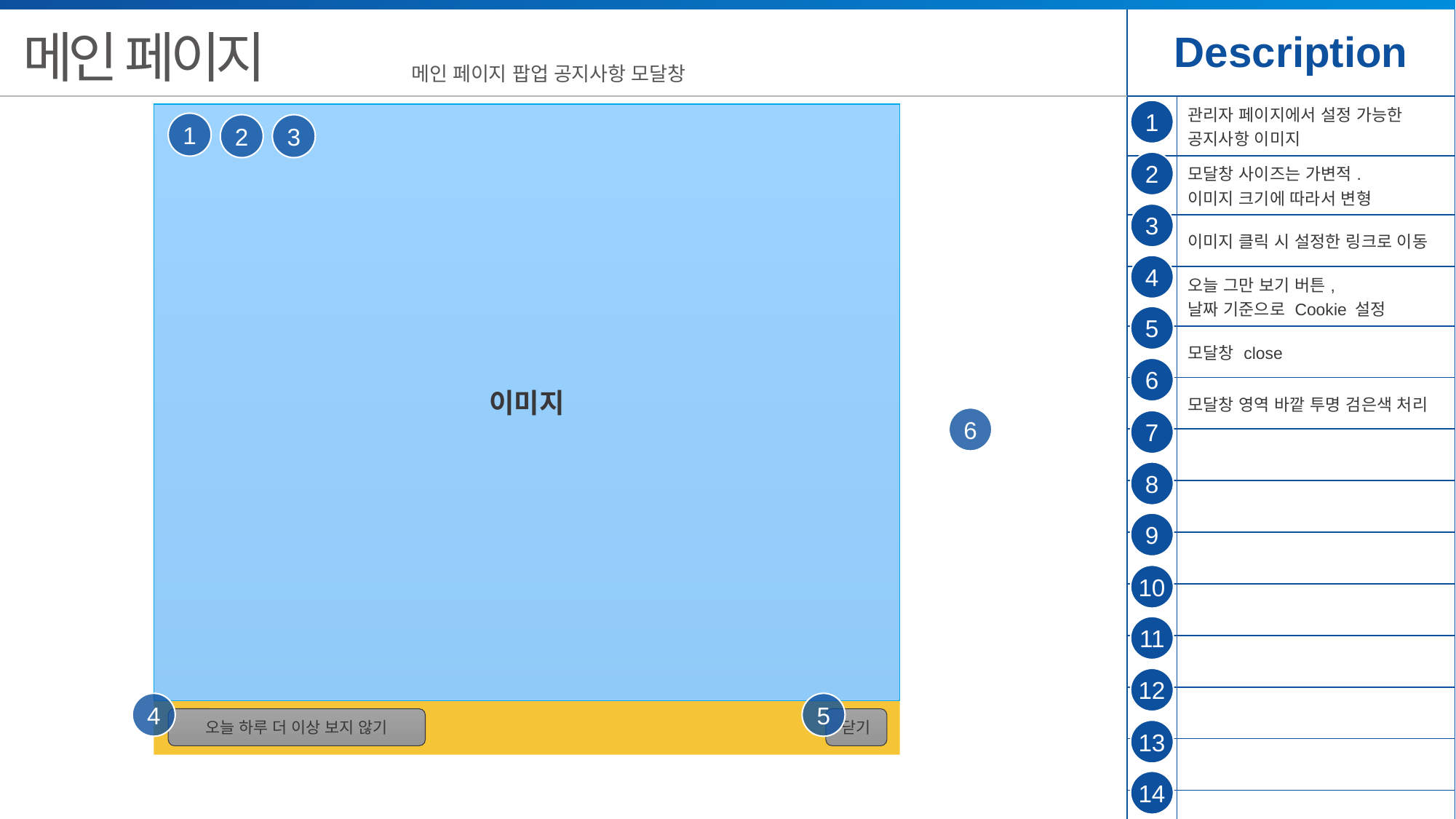

| Description |  |
| --- | --- |
|  | 관리자 페이지에서 설정 가능한 공지사항 이미지 |
|  | 모달창 사이즈는 가변적. 이미지 크기에 따라서 변형 |
|  | 이미지 클릭 시 설정한 링크로 이동 |
|  | 오늘 그만 보기 버튼, 날짜 기준으로 Cookie 설정 |
|  | 모달창 close |
|  | 모달창 영역 바깥 투명 검은색 처리 |
|  |  |
|  |  |
|  |  |
|  |  |
|  |  |
|  |  |
|  |  |
|  |  |
메인 페이지
메인 페이지 팝업 공지사항 모달창
1

이미지
1
2
3
2
3
4
5
6
6
7
8
9
10
11
12
4
5
오늘 하루 더 이상 보지 않기
닫기
13
14